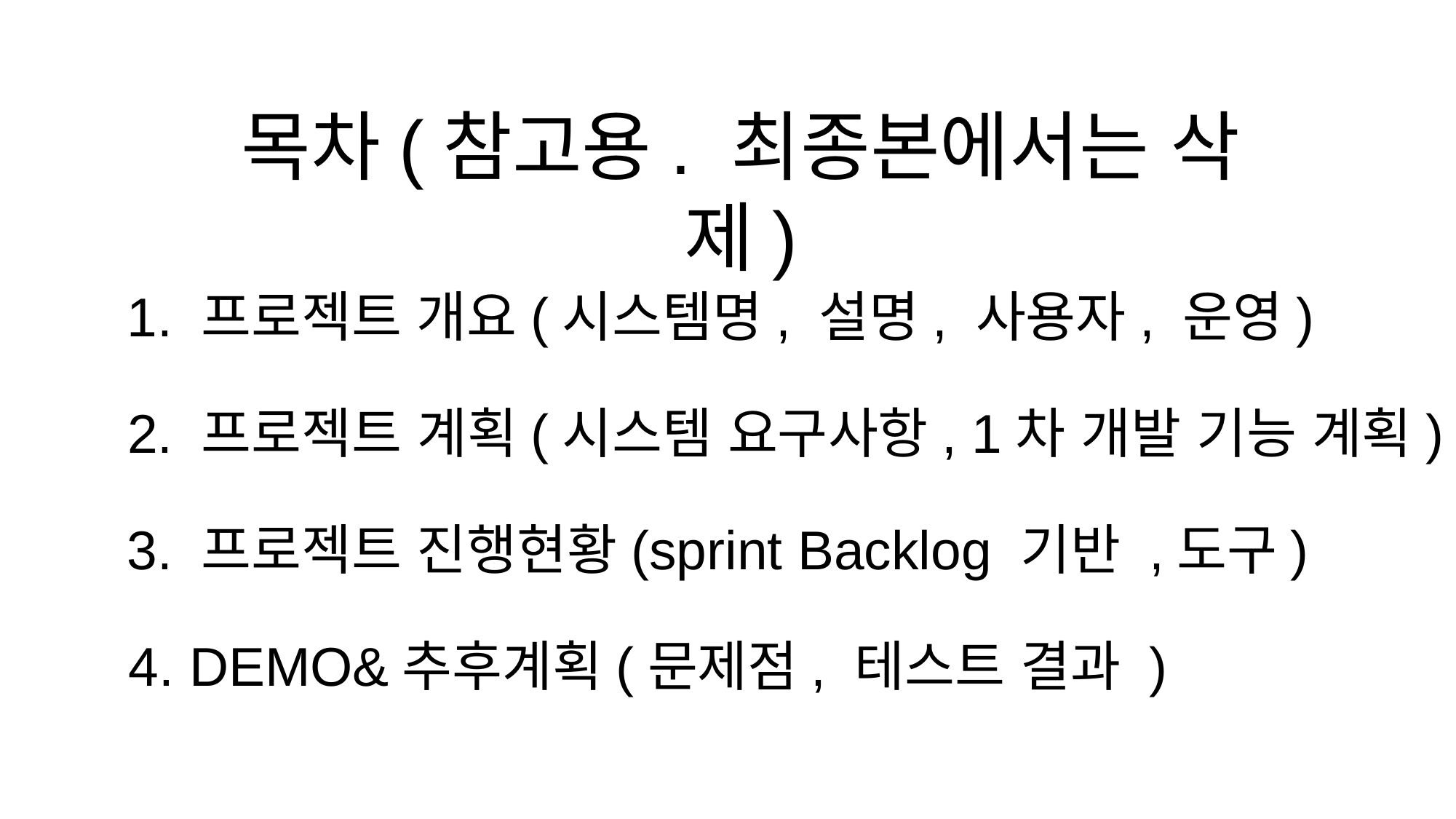

목차(참고용. 최종본에서는 삭제)
1. 프로젝트 개요(시스템명, 설명, 사용자, 운영)
2. 프로젝트 계획(시스템 요구사항, 1차 개발 기능 계획)
3. 프로젝트 진행현황(sprint Backlog 기반 ,도구)
4. DEMO&추후계획(문제점, 테스트 결과 )